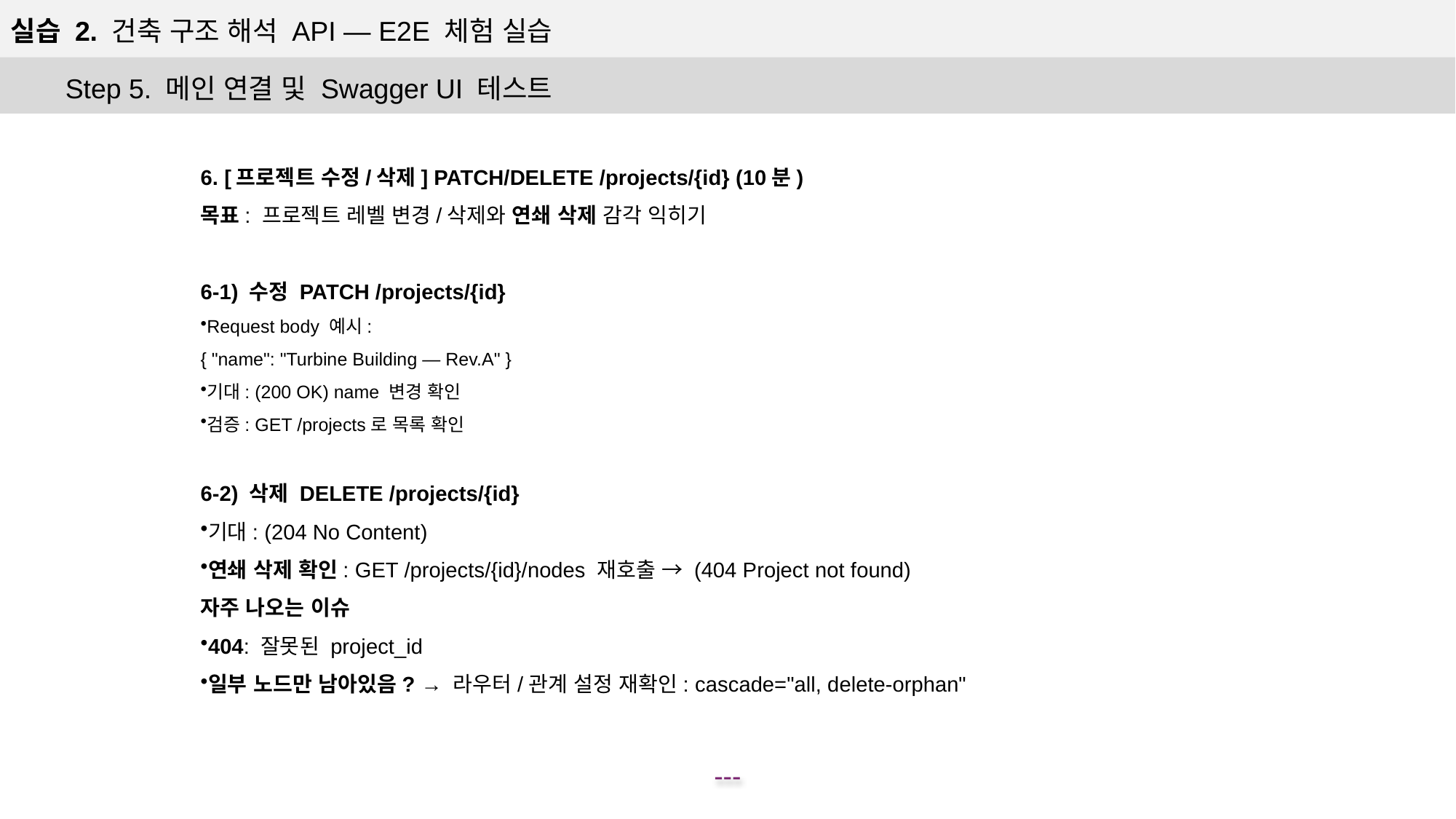

실습 2. 건축 구조 해석 API — E2E 체험 실습
Step 5. 메인 연결 및 Swagger UI 테스트
6. [프로젝트 수정/삭제] PATCH/DELETE /projects/{id} (10분)
목표: 프로젝트 레벨 변경/삭제와 연쇄 삭제 감각 익히기

6-1) 수정 PATCH /projects/{id}
Request body 예시:
{ "name": "Turbine Building — Rev.A" }
기대: (200 OK) name 변경 확인
검증: GET /projects로 목록 확인

6-2) 삭제 DELETE /projects/{id}
기대: (204 No Content)
연쇄 삭제 확인: GET /projects/{id}/nodes 재호출 → (404 Project not found)
자주 나오는 이슈
404: 잘못된 project_id
일부 노드만 남아있음? → 라우터/관계 설정 재확인: cascade="all, delete-orphan"
---